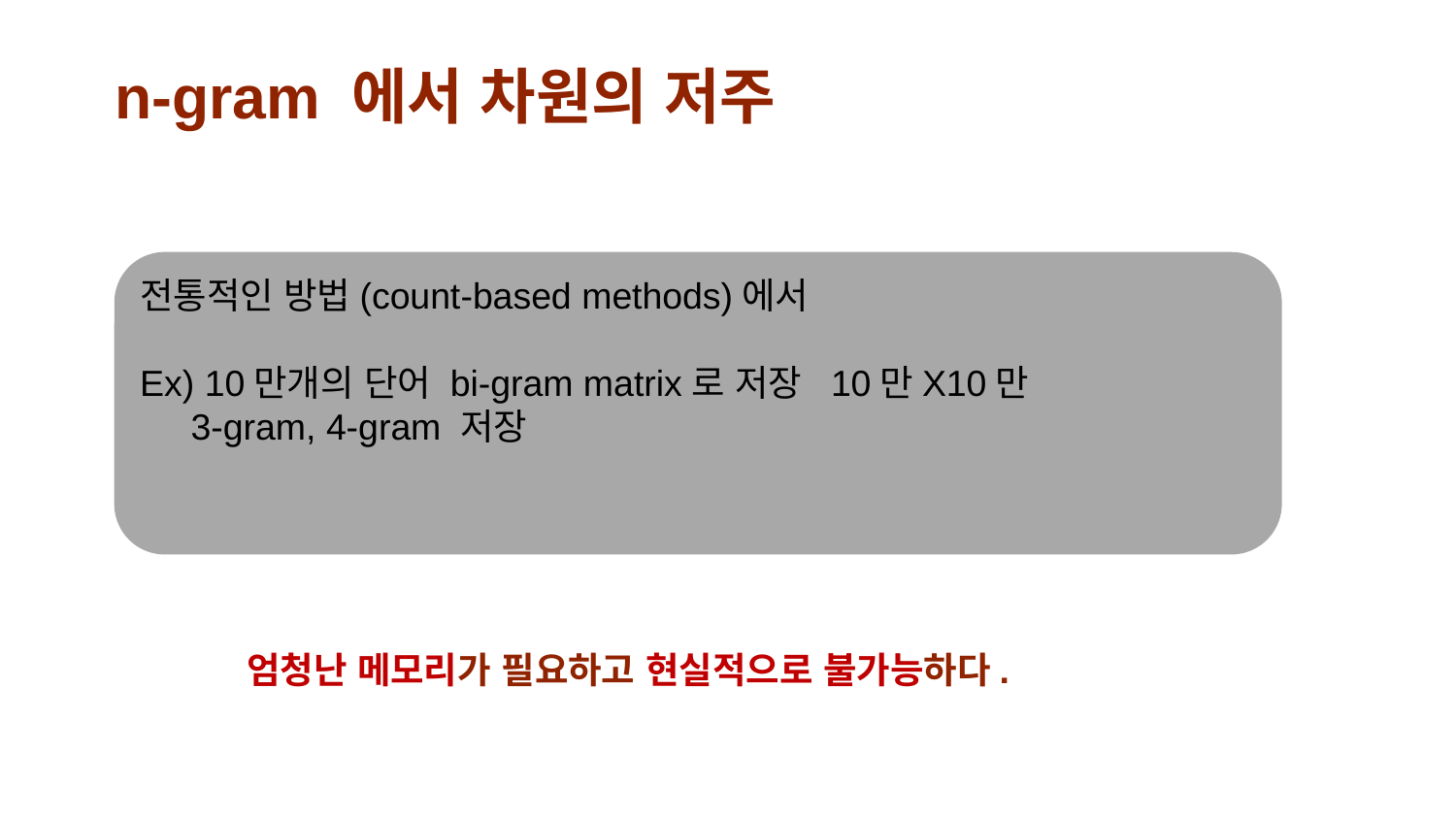

# n-gram 에서 차원의 저주
전통적인 방법(count-based methods)에서

Ex) 10만개의 단어 bi-gram matrix로 저장  10만X10만
     3-gram, 4-gram 저장

      엄청난 메모리가 필요하고 현실적으로 불가능하다.